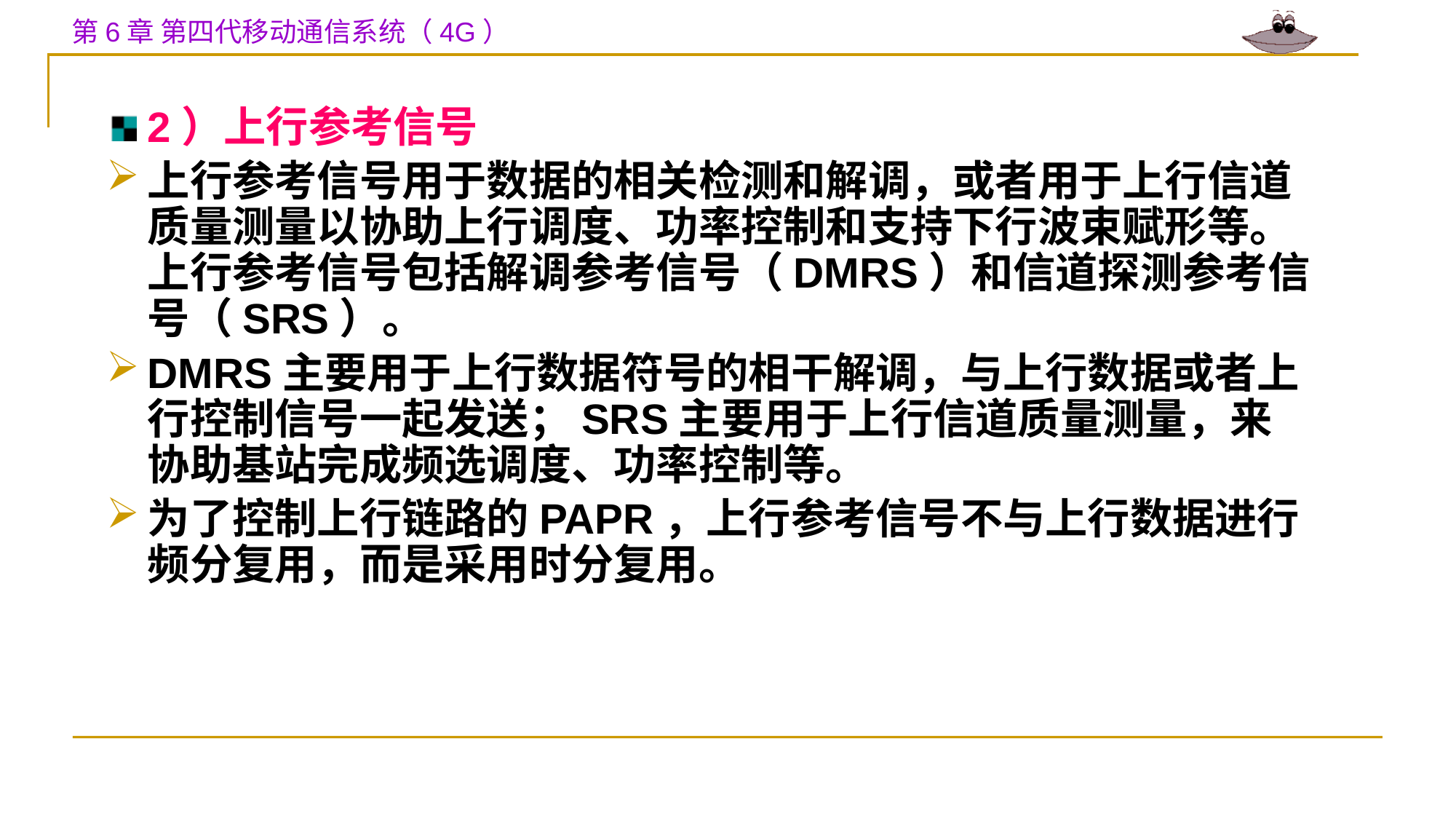

2）上行参考信号
上行参考信号用于数据的相关检测和解调，或者用于上行信道质量测量以协助上行调度、功率控制和支持下行波束赋形等。上行参考信号包括解调参考信号（DMRS）和信道探测参考信号（SRS）。
DMRS主要用于上行数据符号的相干解调，与上行数据或者上行控制信号一起发送；SRS主要用于上行信道质量测量，来协助基站完成频选调度、功率控制等。
为了控制上行链路的PAPR，上行参考信号不与上行数据进行频分复用，而是采用时分复用。